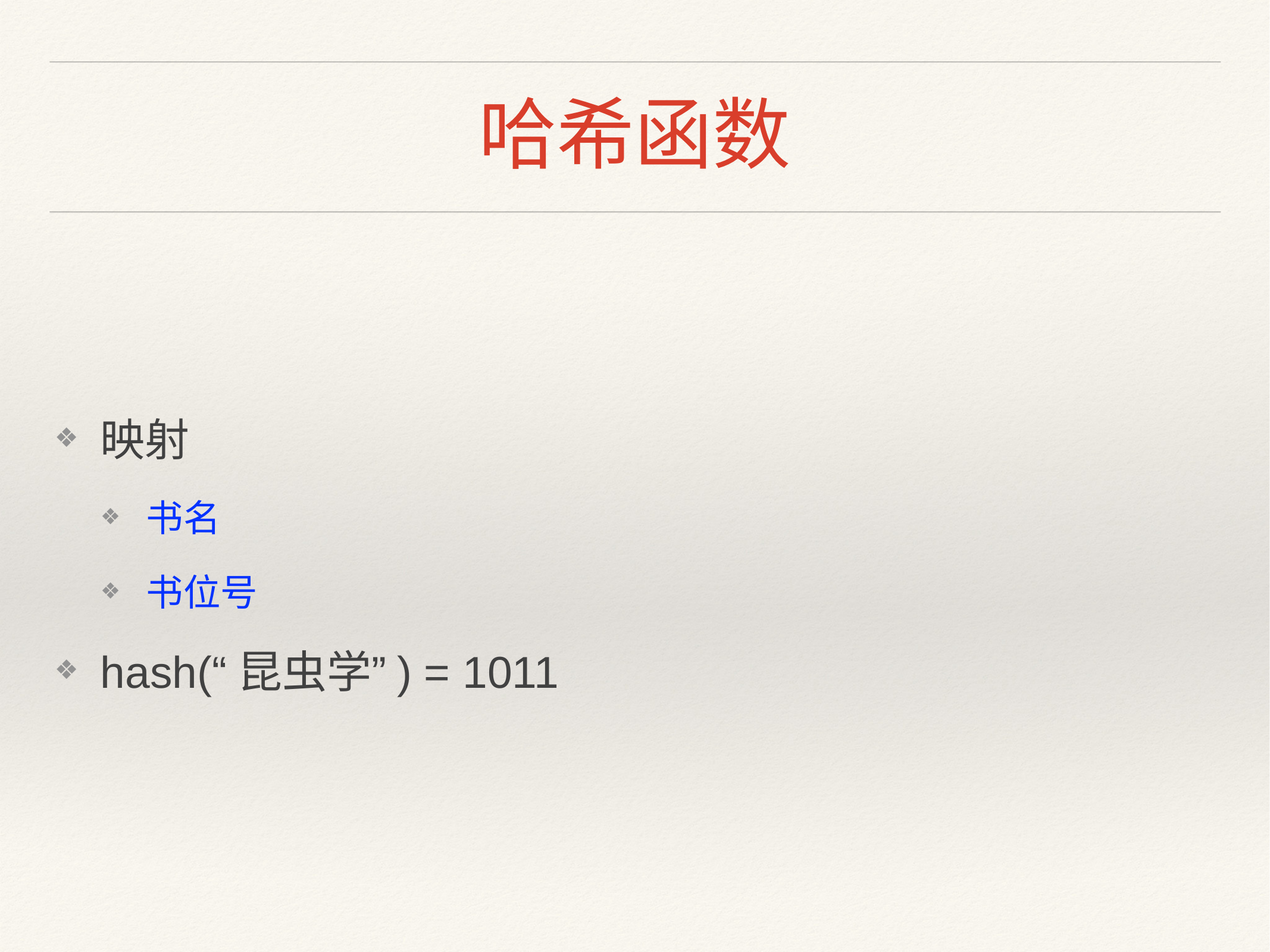

# 哈希函数
映射
书名
书位号
hash(“昆虫学”) = 1011